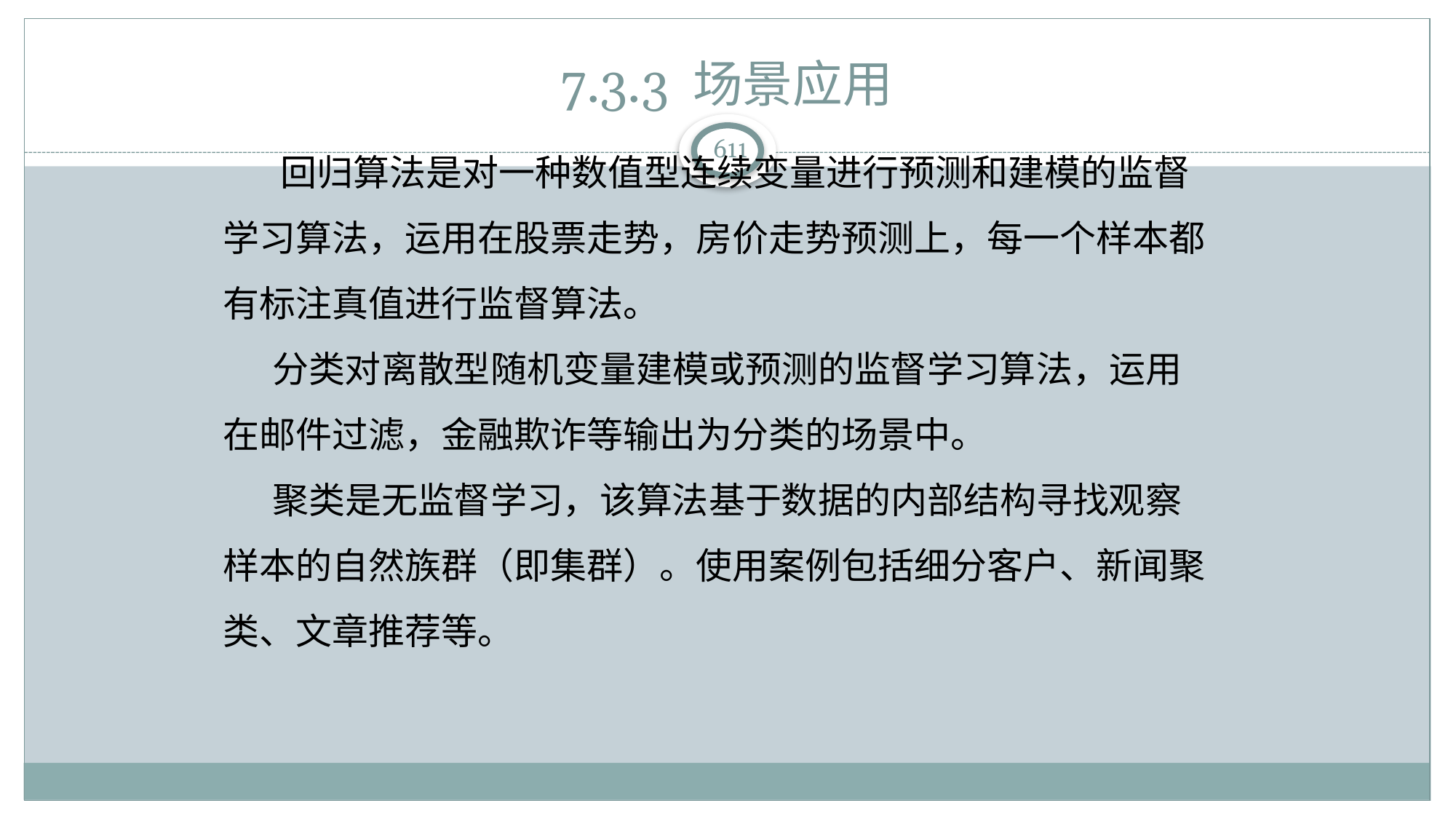

# 7.3.3 场景应用
      回归算法是对一种数值型连续变量进行预测和建模的监督学习算法，运用在股票走势，房价走势预测上，每一个样本都有标注真值进行监督算法。
     分类对离散型随机变量建模或预测的监督学习算法，运用在邮件过滤，金融欺诈等输出为分类的场景中。
     聚类是无监督学习，该算法基于数据的内部结构寻找观察样本的自然族群（即集群）。使用案例包括细分客户、新闻聚类、文章推荐等。
611